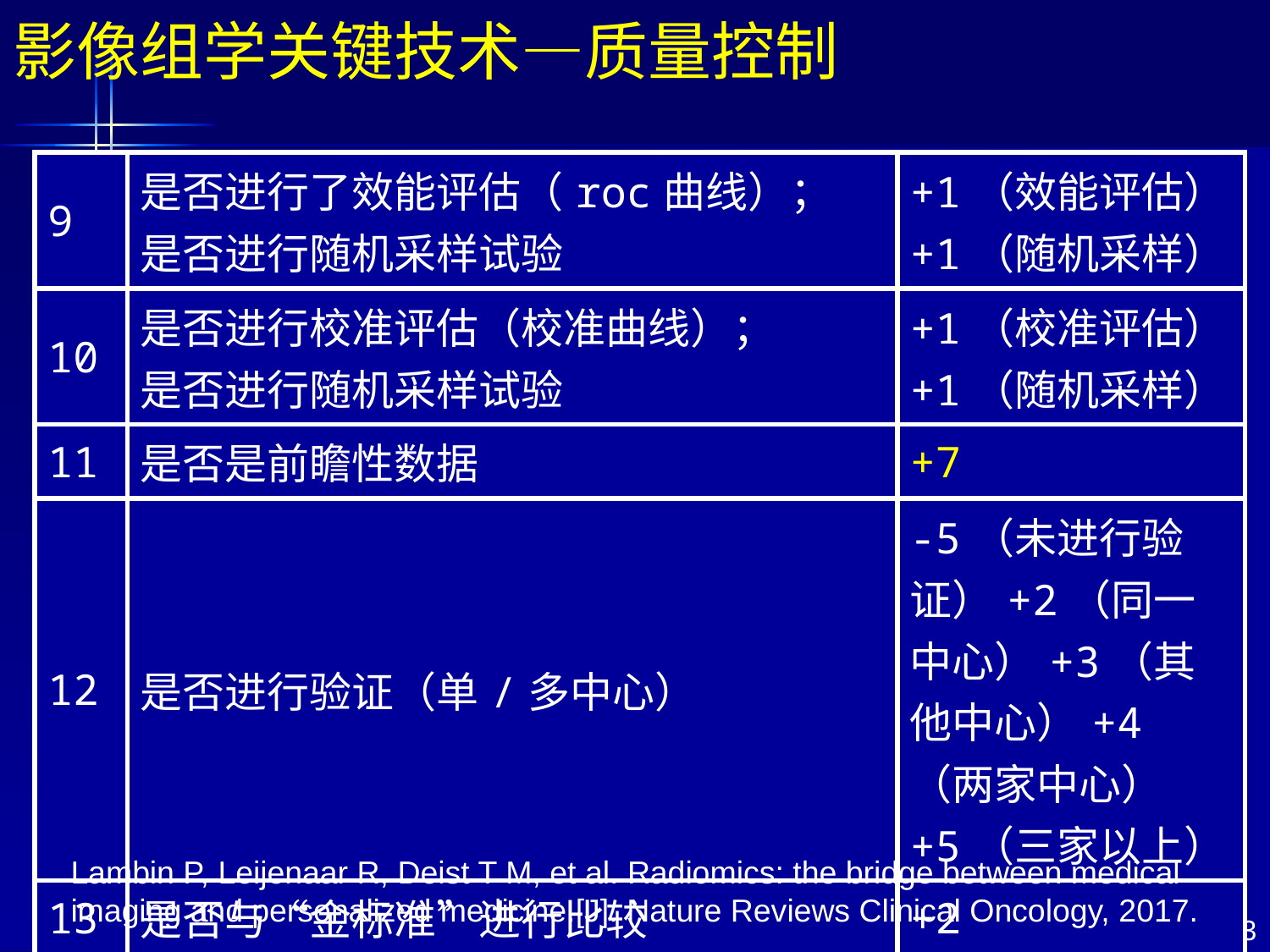

影像组学关键技术—质量控制
| 9 | 是否进行了效能评估（roc曲线）； 是否进行随机采样试验 | +1（效能评估） +1（随机采样） |
| --- | --- | --- |
| 10 | 是否进行校准评估（校准曲线）； 是否进行随机采样试验 | +1（校准评估） +1（随机采样） |
| 11 | 是否是前瞻性数据 | +7 |
| 12 | 是否进行验证（单/多中心） | -5（未进行验证）+2（同一中心）+3（其他中心）+4（两家中心）+5（三家以上） |
| 13 | 是否与“金标准”进行比较 | +2 |
Lambin P, Leijenaar R, Deist T M, et al. Radiomics: the bridge between medical imaging and personalized medicine.[J]. Nature Reviews Clinical Oncology, 2017.